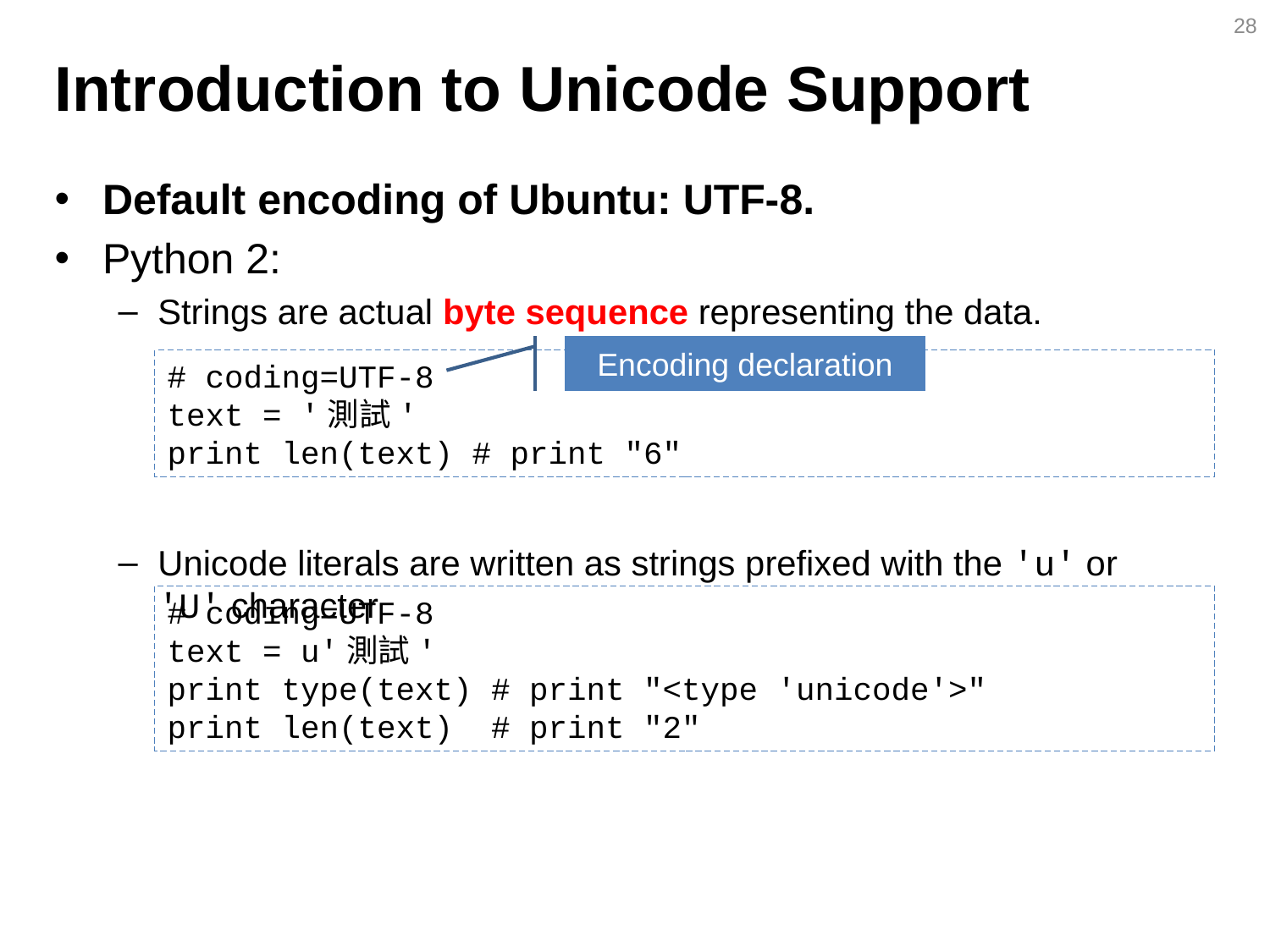

28
# Introduction to Unicode Support
Default encoding of Ubuntu: UTF-8.
Python 2:
Strings are actual byte sequence representing the data.

Unicode literals are written as strings prefixed with the 'u' or 'U' character

Encoding declaration
# coding=UTF-8
text = '測試'
print len(text) # print "6"
# coding=UTF-8
text = u'測試'
print type(text) # print "<type 'unicode'>"
print len(text)  # print "2"